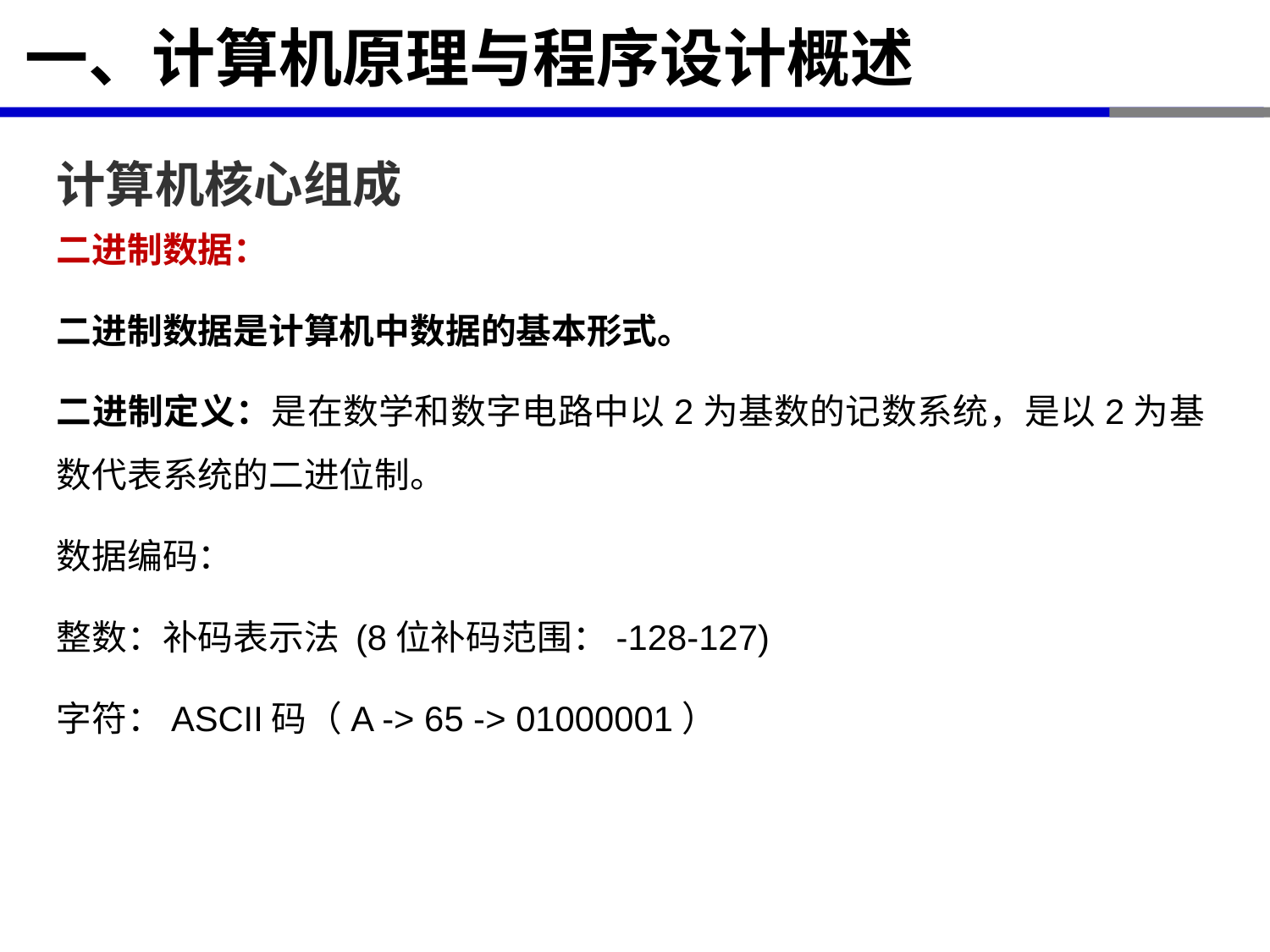

# 一、计算机原理与程序设计概述
计算机核心组成
二进制数据：
二进制数据是计算机中数据的基本形式。
二进制定义：是在数学和数字电路中以2为基数的记数系统，是以2为基数代表系统的二进位制。
数据编码：
整数：补码表示法 (8位补码范围：-128-127)
字符：ASCII码（A -> 65 -> 01000001）